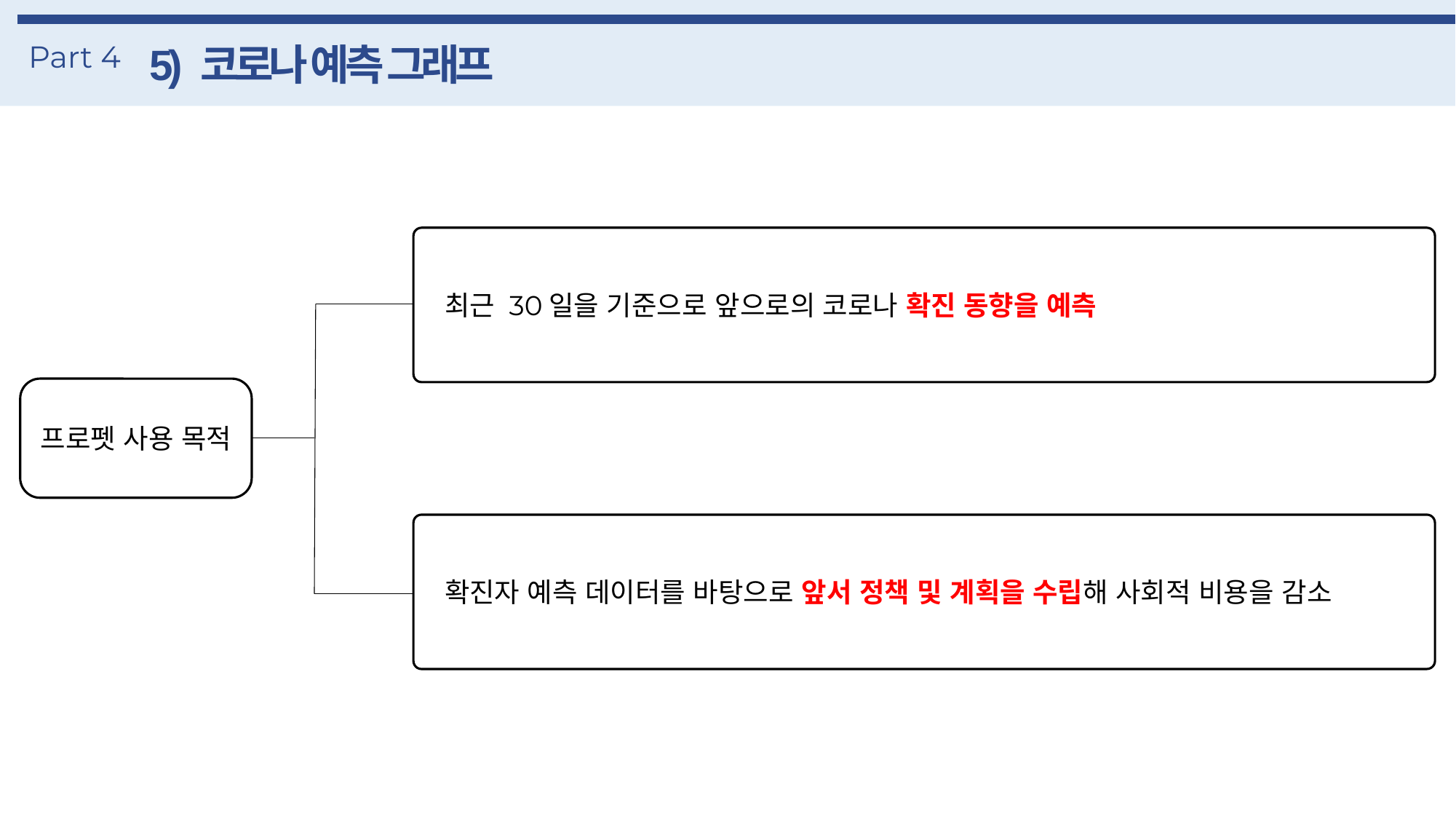

Part 4
5) 코로나 예측 그래프

최근 30일을 기준으로 앞으로의 코로나 확진 동향을 예측
프로펫 사용 목적

확진자 예측 데이터를 바탕으로 앞서 정책 및 계획을 수립해 사회적 비용을 감소